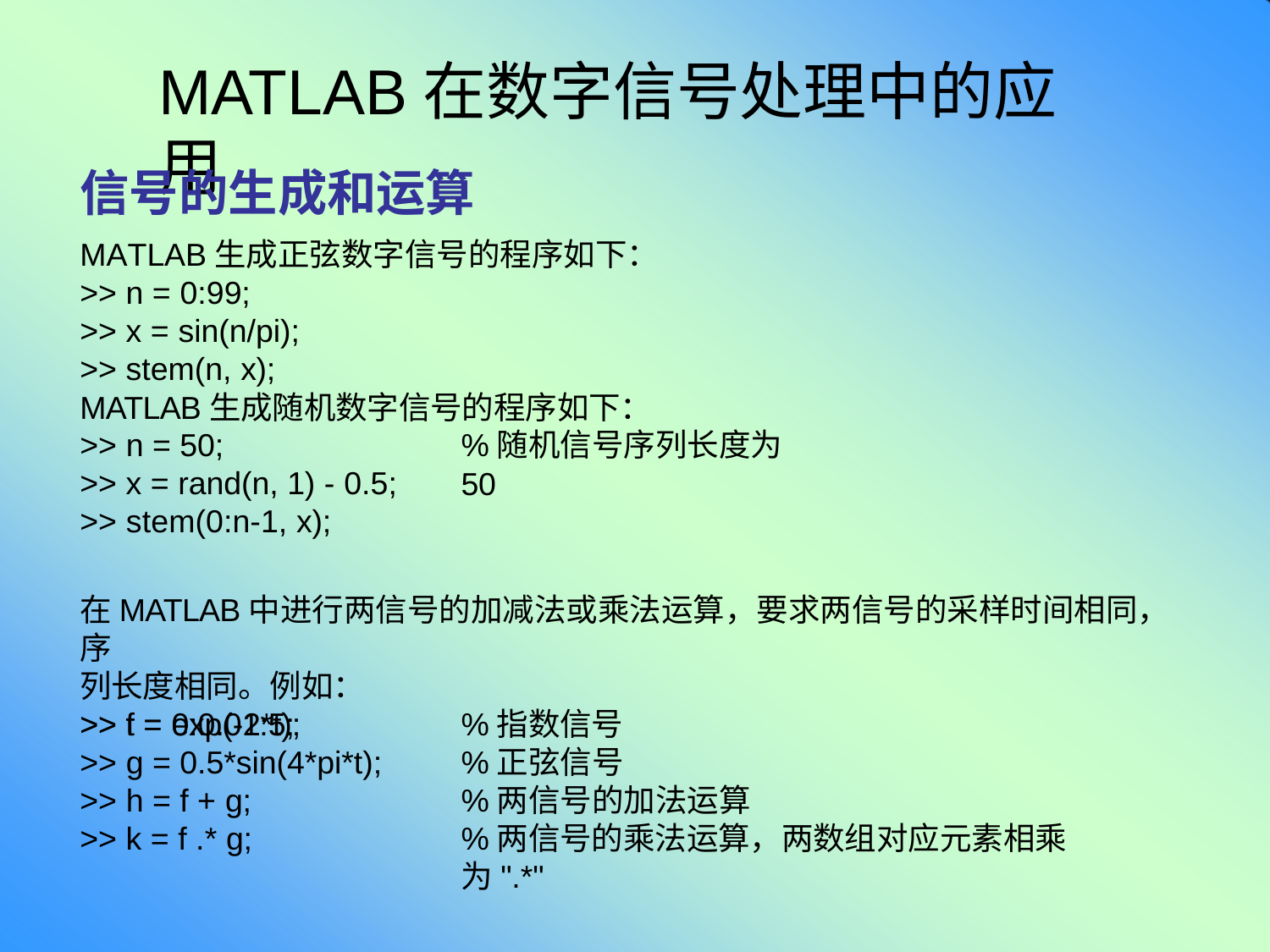

# MATLAB在数字信号处理中的应用
信号的生成和运算
MATLAB生成正弦数字信号的程序如下：
>> n = 0:99;
>> x = sin(n/pi);
>> stem(n, x);
MATLAB生成随机数字信号的程序如下：
>> n = 50;
>> x = rand(n, 1) - 0.5;
>> stem(0:n-1, x);
%随机信号序列长度为50
在MATLAB中进行两信号的加减法或乘法运算，要求两信号的采样时间相同，序
列长度相同。例如：
>> t = 0:0.01:5;
>> f = exp(-2*t);
>> g = 0.5*sin(4*pi*t);
>> h = f + g;
>> k = f .* g;
%指数信号
%正弦信号
%两信号的加法运算
%两信号的乘法运算，两数组对应元素相乘为".*"